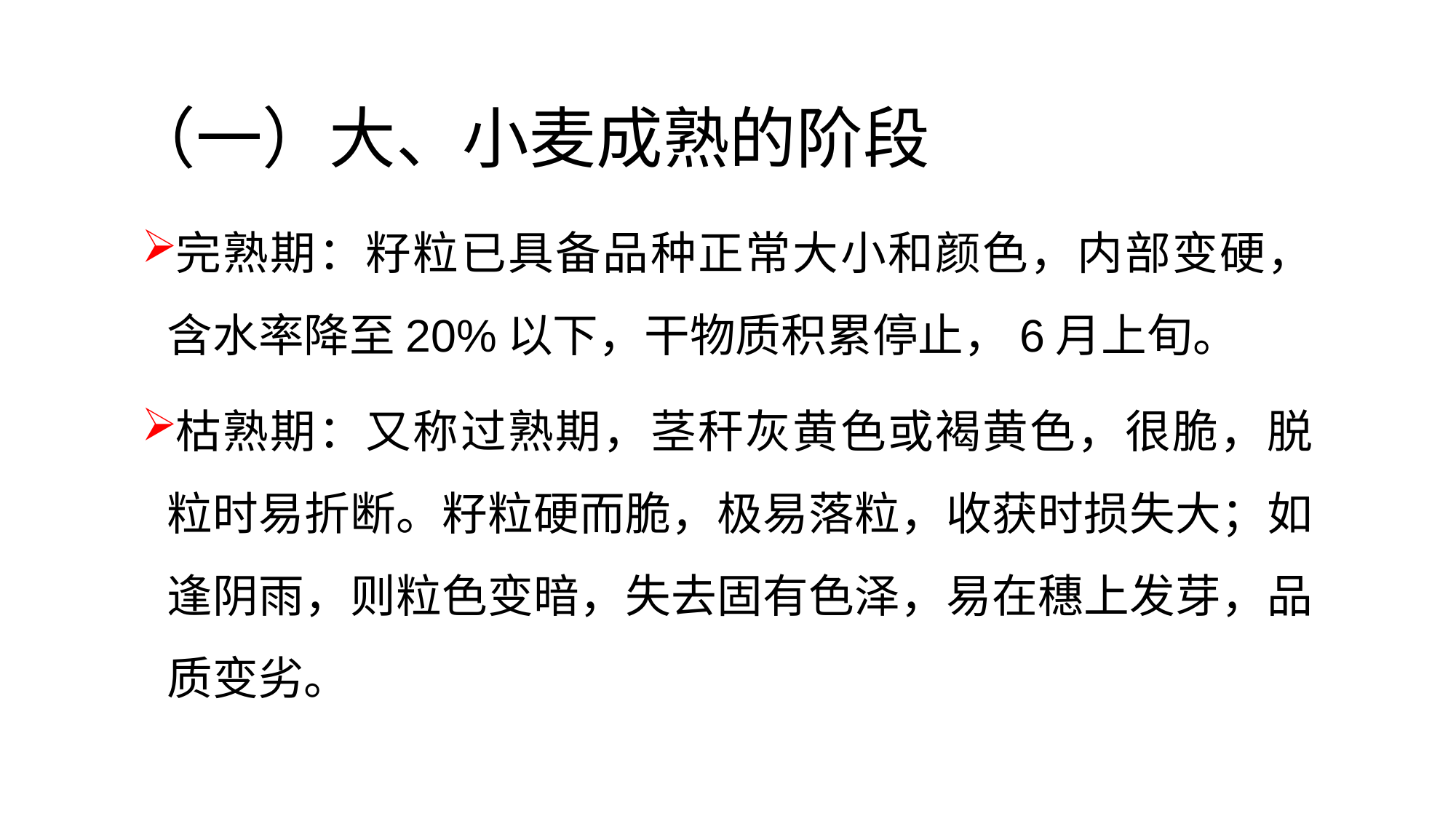

（一）大、小麦成熟的阶段
完熟期：籽粒已具备品种正常大小和颜色，内部变硬，含水率降至20%以下，干物质积累停止，6月上旬。
枯熟期：又称过熟期，茎秆灰黄色或褐黄色，很脆，脱粒时易折断。籽粒硬而脆，极易落粒，收获时损失大；如逢阴雨，则粒色变暗，失去固有色泽，易在穗上发芽，品质变劣。